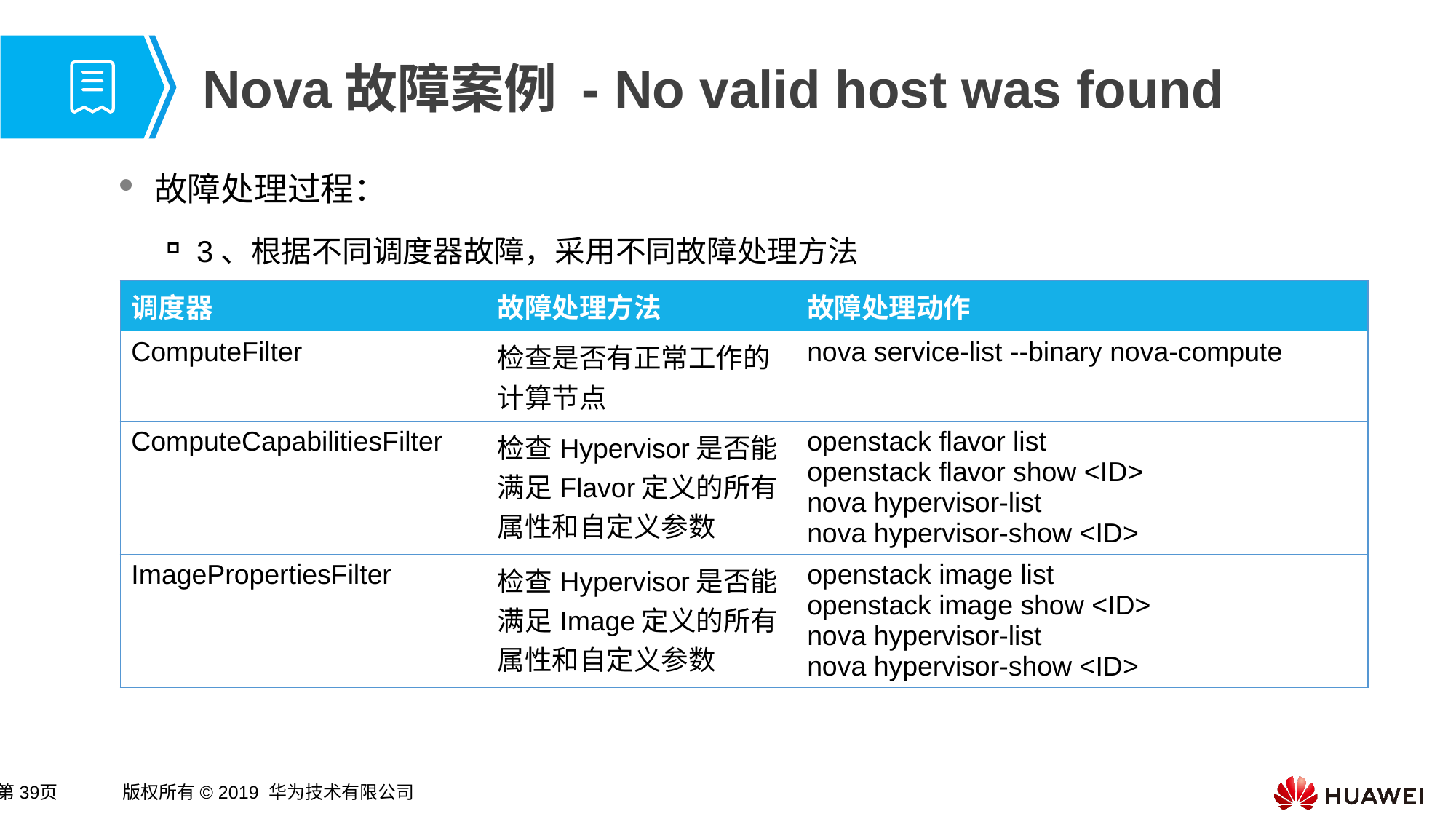

# Nova故障案例 - No valid host was found
故障处理过程：
3、根据不同调度器故障，采用不同故障处理方法
| 调度器 | 故障处理方法 | 故障处理动作 |
| --- | --- | --- |
| ComputeFilter | 检查是否有正常工作的计算节点 | nova service-list --binary nova-compute |
| ComputeCapabilitiesFilter | 检查Hypervisor是否能满足Flavor定义的所有属性和自定义参数 | openstack flavor list openstack flavor show <ID> nova hypervisor-list nova hypervisor-show <ID> |
| ImagePropertiesFilter | 检查Hypervisor是否能满足Image定义的所有属性和自定义参数 | openstack image list openstack image show <ID> nova hypervisor-list nova hypervisor-show <ID> |